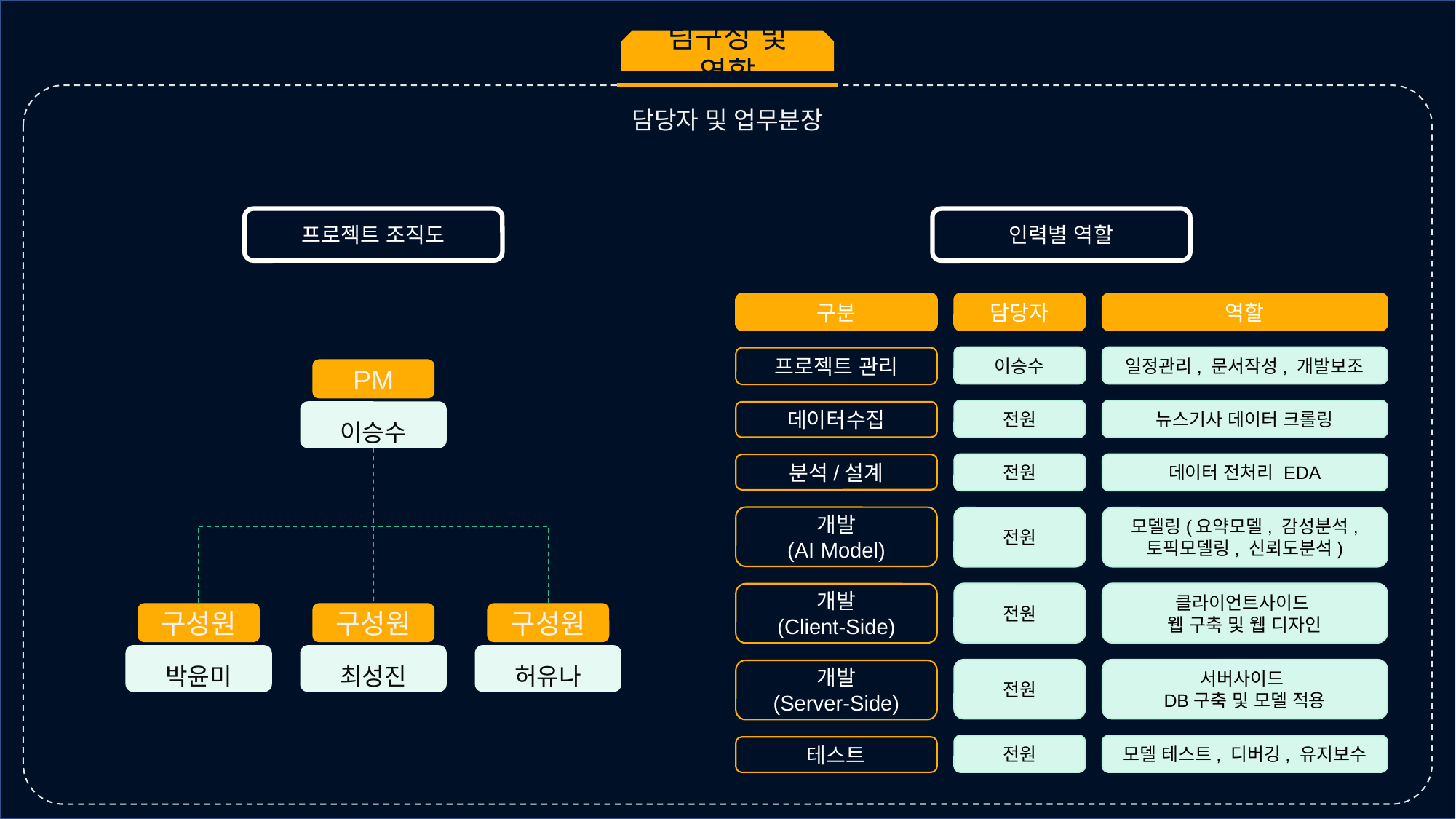

팀구성 및 역할

담당자 및 업무분장
프로젝트 조직도
인력별 역할
구분
담당자
역할
이승수
일정관리, 문서작성, 개발보조
프로젝트 관리
PM
전원
뉴스기사 데이터 크롤링
이승수
데이터수집
전원
데이터 전처리 EDA
분석/설계
개발
(AI Model)
전원
모델링(요약모델, 감성분석,
토픽모델링, 신뢰도분석)
전원
클라이언트사이드
웹 구축 및 웹 디자인
개발
(Client-Side)
구성원
구성원
구성원
박윤미
최성진
허유나
전원
서버사이드
DB구축 및 모델 적용
개발
(Server-Side)
전원
모델 테스트, 디버깅, 유지보수
테스트